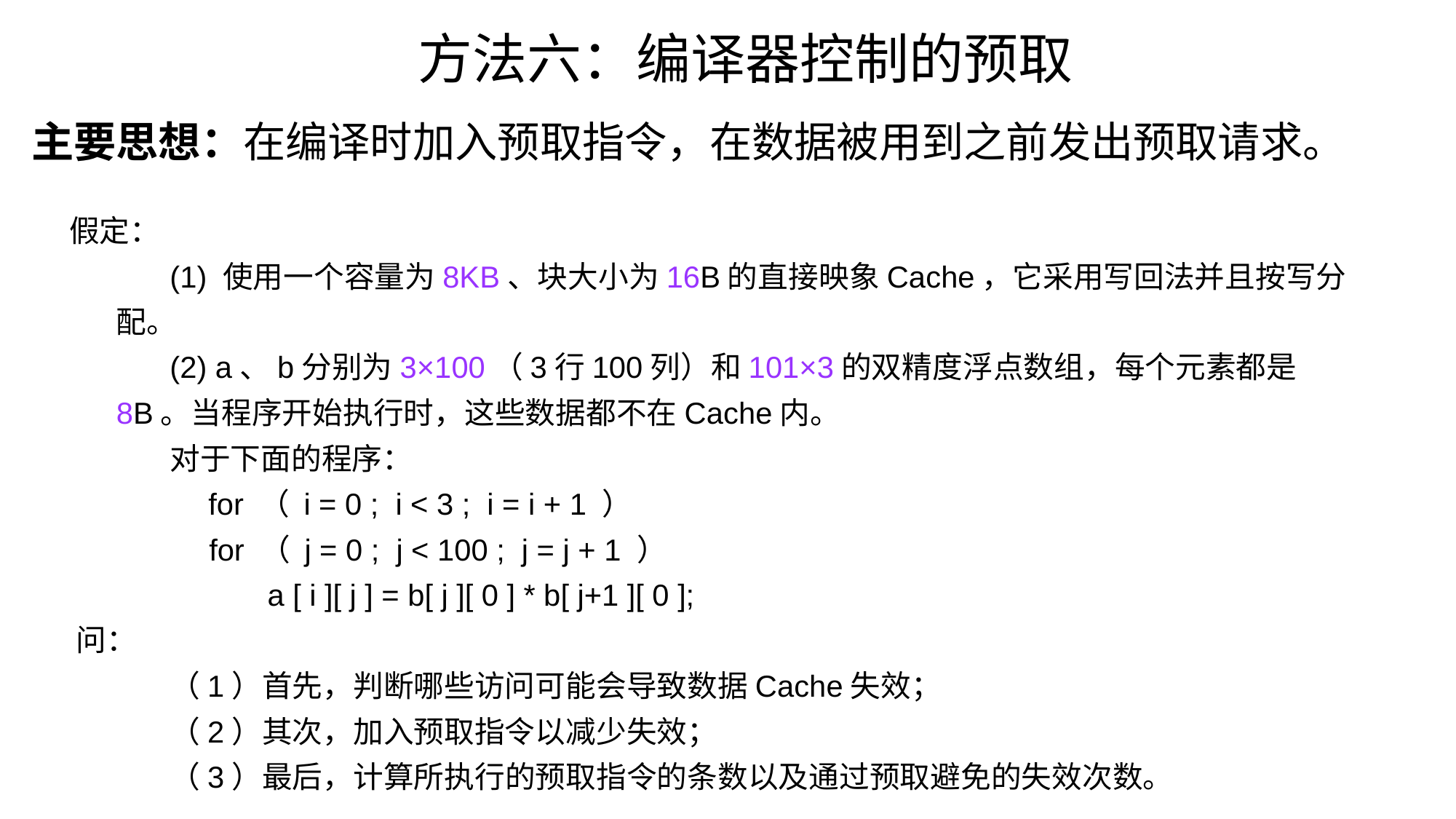

方法六：编译器控制的预取
主要思想：在编译时加入预取指令，在数据被用到之前发出预取请求。

   假定：
(1) 使用一个容量为8KB、块大小为16B的直接映象Cache，它采用写回法并且按写分配。
(2) a、b分别为3×100（3行100列）和101×3的双精度浮点数组，每个元素都是8B。当程序开始执行时，这些数据都不在Cache内。
对于下面的程序：
           for （ i = 0 ;  i < 3 ;  i = i + 1 ）
                    for （ j = 0 ;  j < 100 ;  j = j + 1 ）
                           a [ i ][ j ] = b[ j ][ 0 ] * b[ j+1 ][ 0 ];
    问：
（1）首先，判断哪些访问可能会导致数据Cache失效；
（2）其次，加入预取指令以减少失效；
（3）最后，计算所执行的预取指令的条数以及通过预取避免的失效次数。